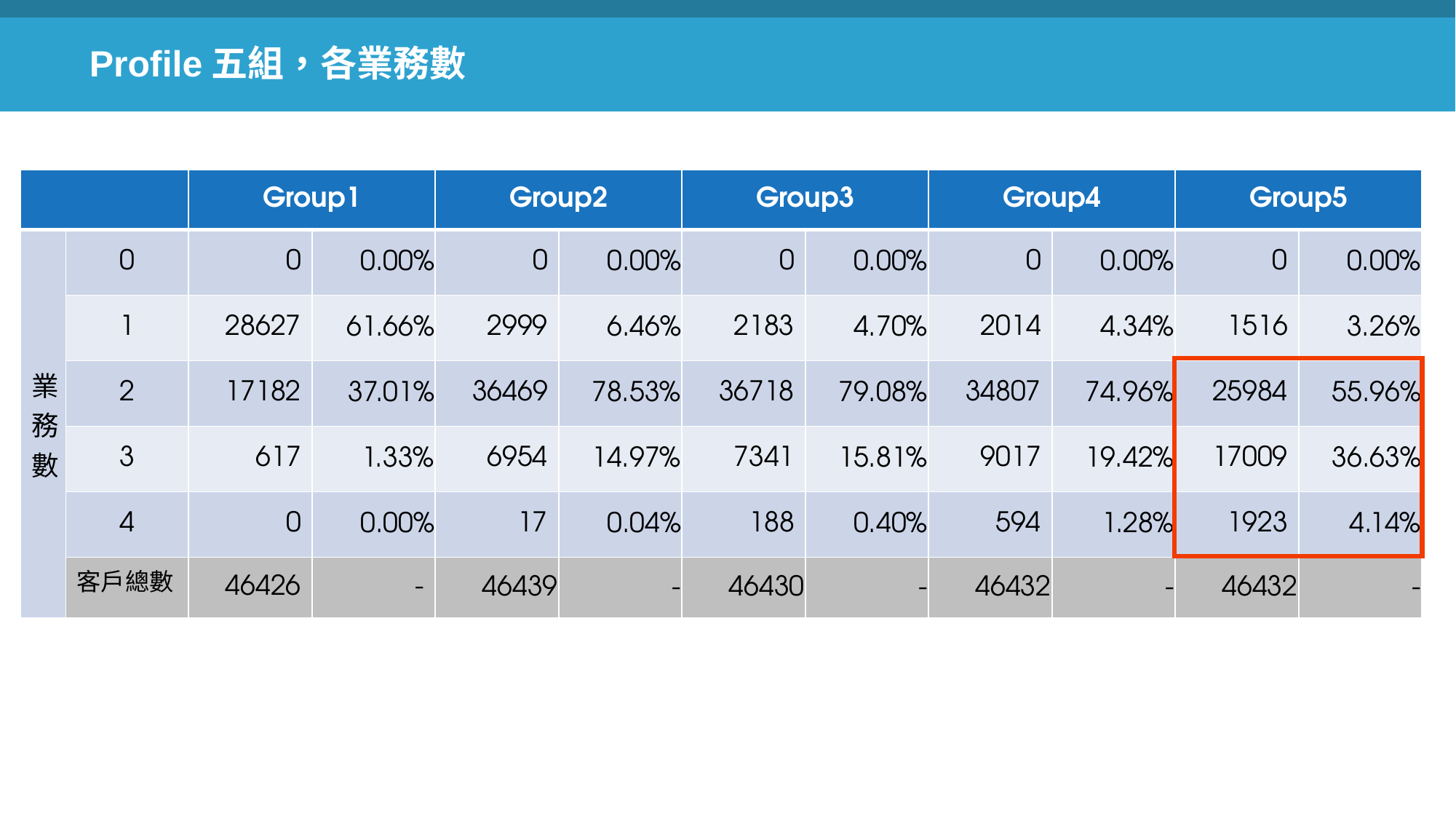

Profile五組，各業務數
|  |  | Group1 |  | Group2 |  | Group3 |  | Group4 |  | Group5 |  |
| --- | --- | --- | --- | --- | --- | --- | --- | --- | --- | --- | --- |
| 業 務 數 | 0 | 0 | 0.00% | 0 | 0.00% | 0 | 0.00% | 0 | 0.00% | 0 | 0.00% |
|  | 1 | 28627 | 61.66% | 2999 | 6.46% | 2183 | 4.70% | 2014 | 4.34% | 1516 | 3.26% |
|  | 2 | 17182 | 37.01% | 36469 | 78.53% | 36718 | 79.08% | 34807 | 74.96% | 25984 | 55.96% |
|  | 3 | 617 | 1.33% | 6954 | 14.97% | 7341 | 15.81% | 9017 | 19.42% | 17009 | 36.63% |
|  | 4 | 0 | 0.00% | 17 | 0.04% | 188 | 0.40% | 594 | 1.28% | 1923 | 4.14% |
|  | 客戶總數 | 46426 | - | 46439 | - | 46430 | - | 46432 | - | 46432 | - |